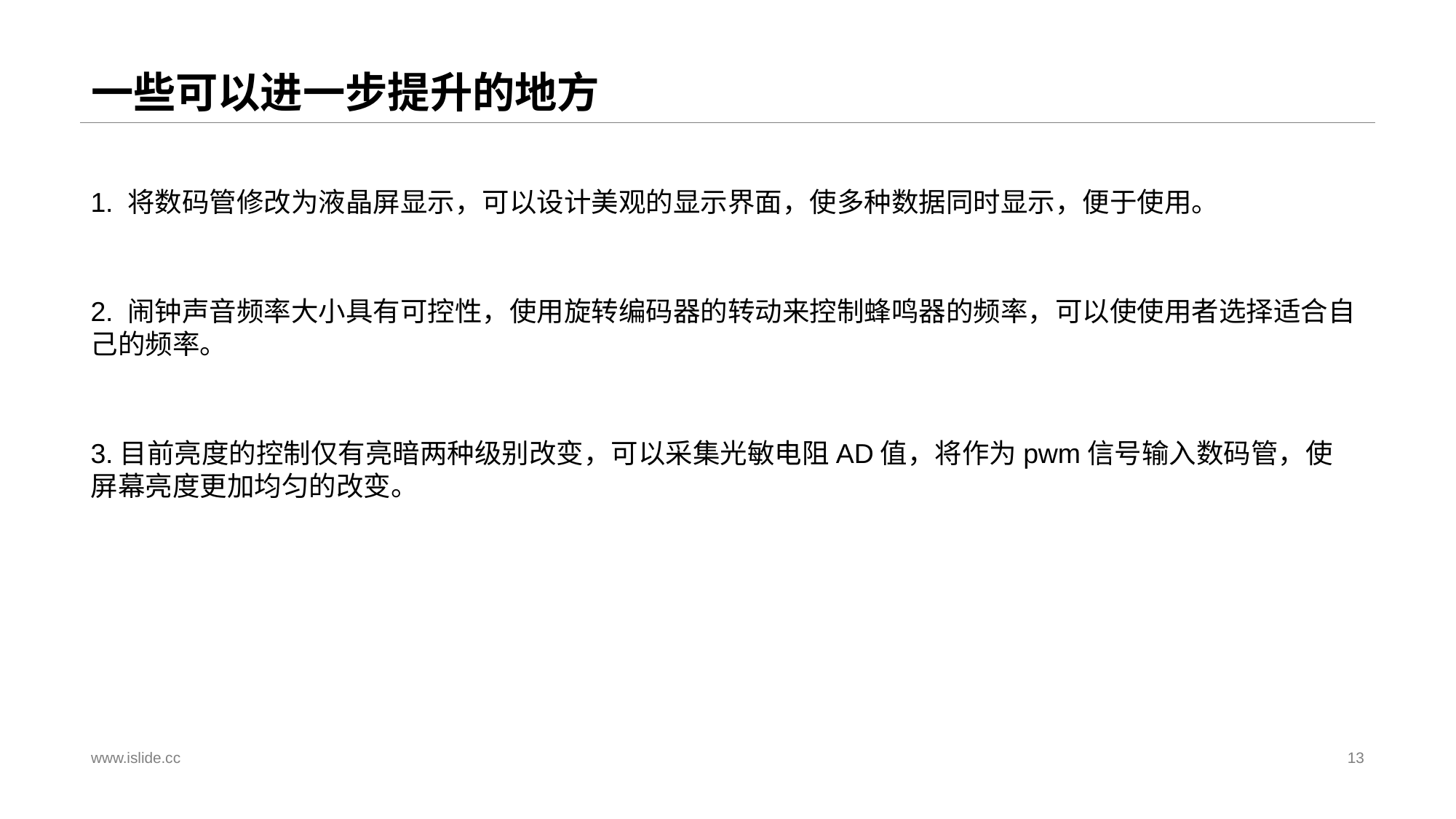

# 一些可以进一步提升的地方
1. 将数码管修改为液晶屏显示，可以设计美观的显示界面，使多种数据同时显示，便于使用。
2. 闹钟声音频率大小具有可控性，使用旋转编码器的转动来控制蜂鸣器的频率，可以使使用者选择适合自己的频率。
3.目前亮度的控制仅有亮暗两种级别改变，可以采集光敏电阻AD值，将作为pwm信号输入数码管，使屏幕亮度更加均匀的改变。
www.islide.cc
13